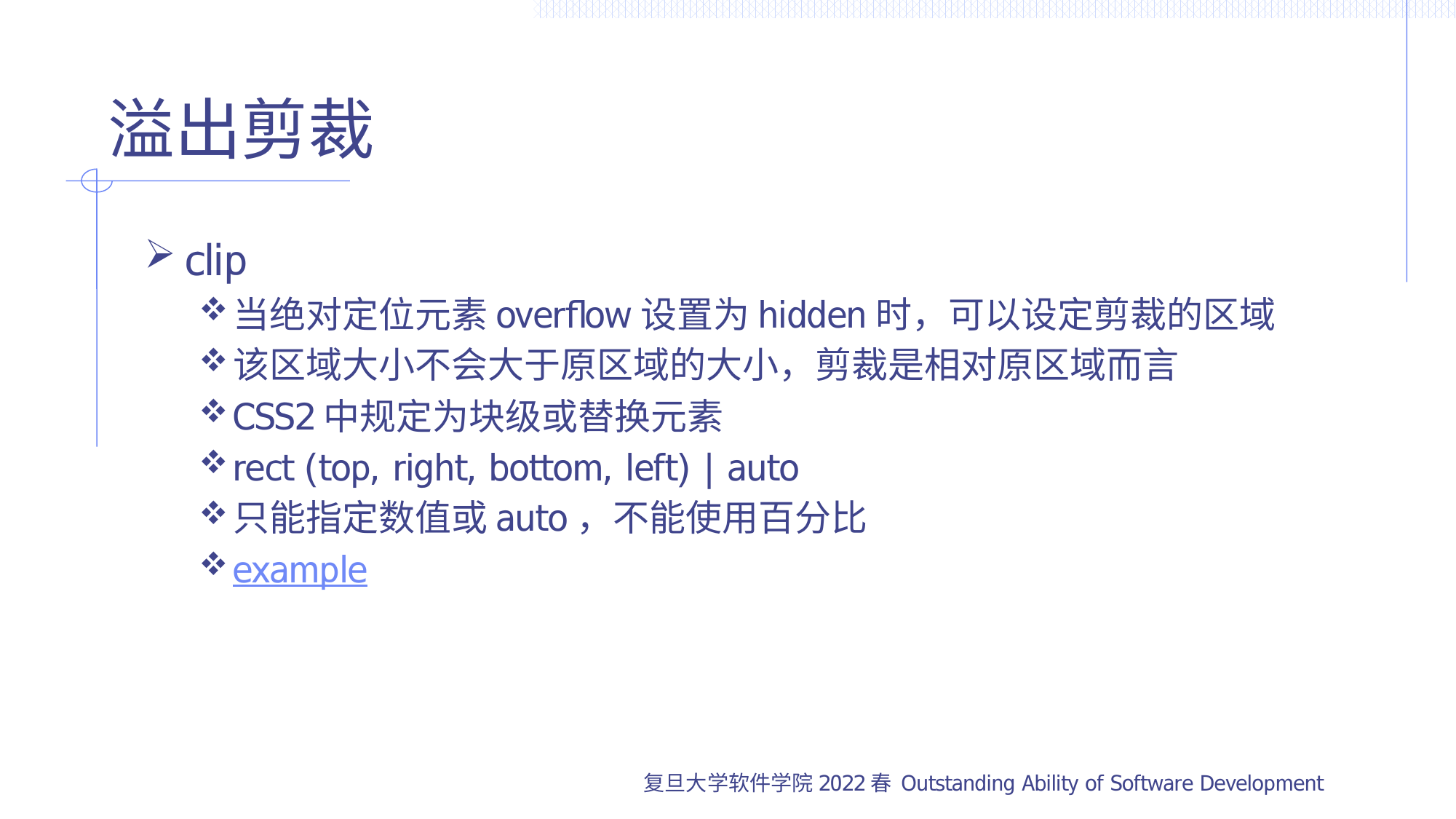

# 溢出剪裁
clip
当绝对定位元素overflow设置为hidden时，可以设定剪裁的区域
该区域大小不会大于原区域的大小，剪裁是相对原区域而言
CSS2中规定为块级或替换元素
rect (top, right, bottom, left) | auto
只能指定数值或auto，不能使用百分比
example